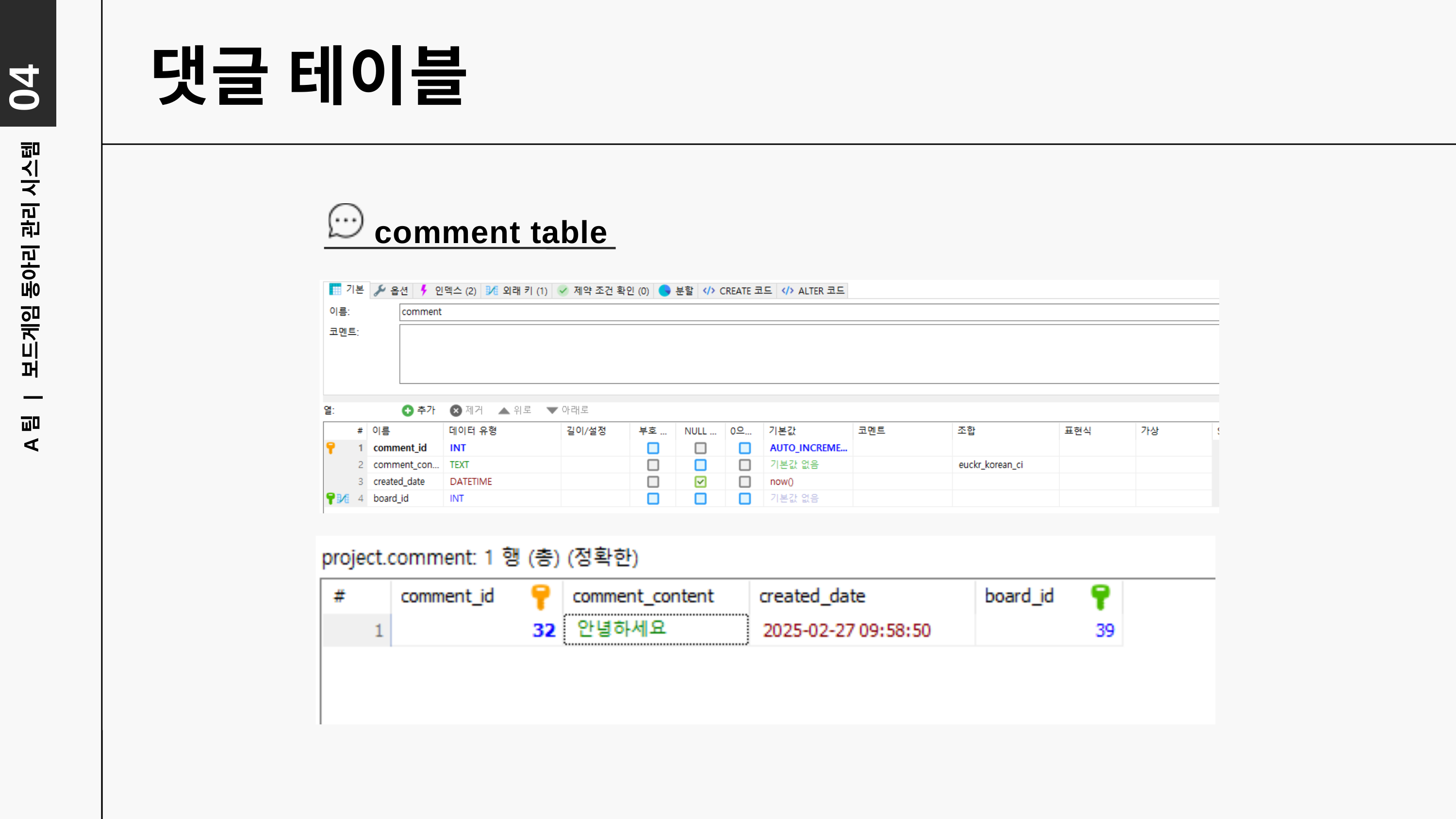

04

댓글 테이블

comment table

A팀  |  보드게임 동아리 관리 시스템